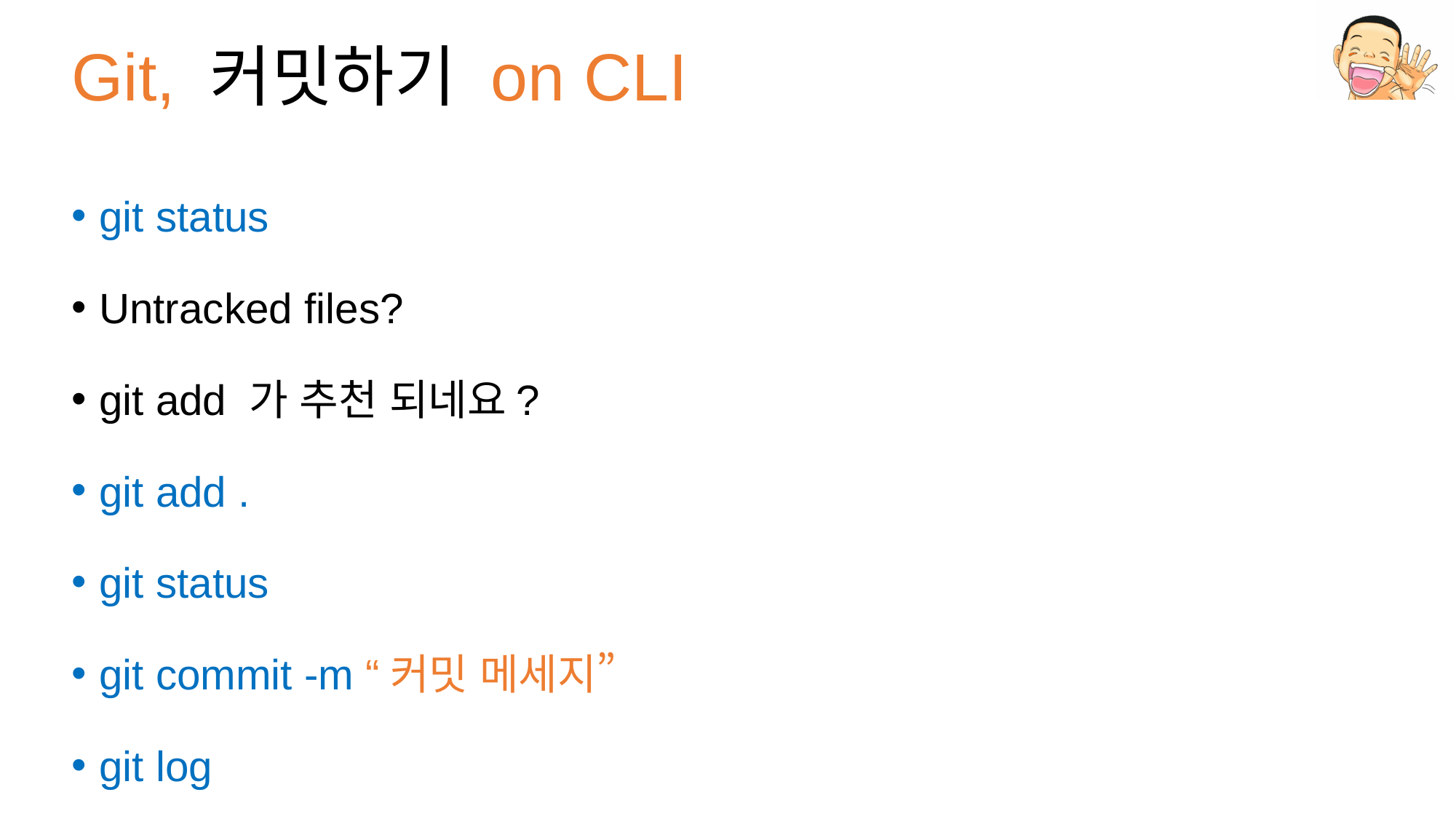

# Git, 커밋하기 on CLI
git status
Untracked files?
git add 가 추천 되네요?
git add .
git status
git commit -m “커밋 메세지”
git log